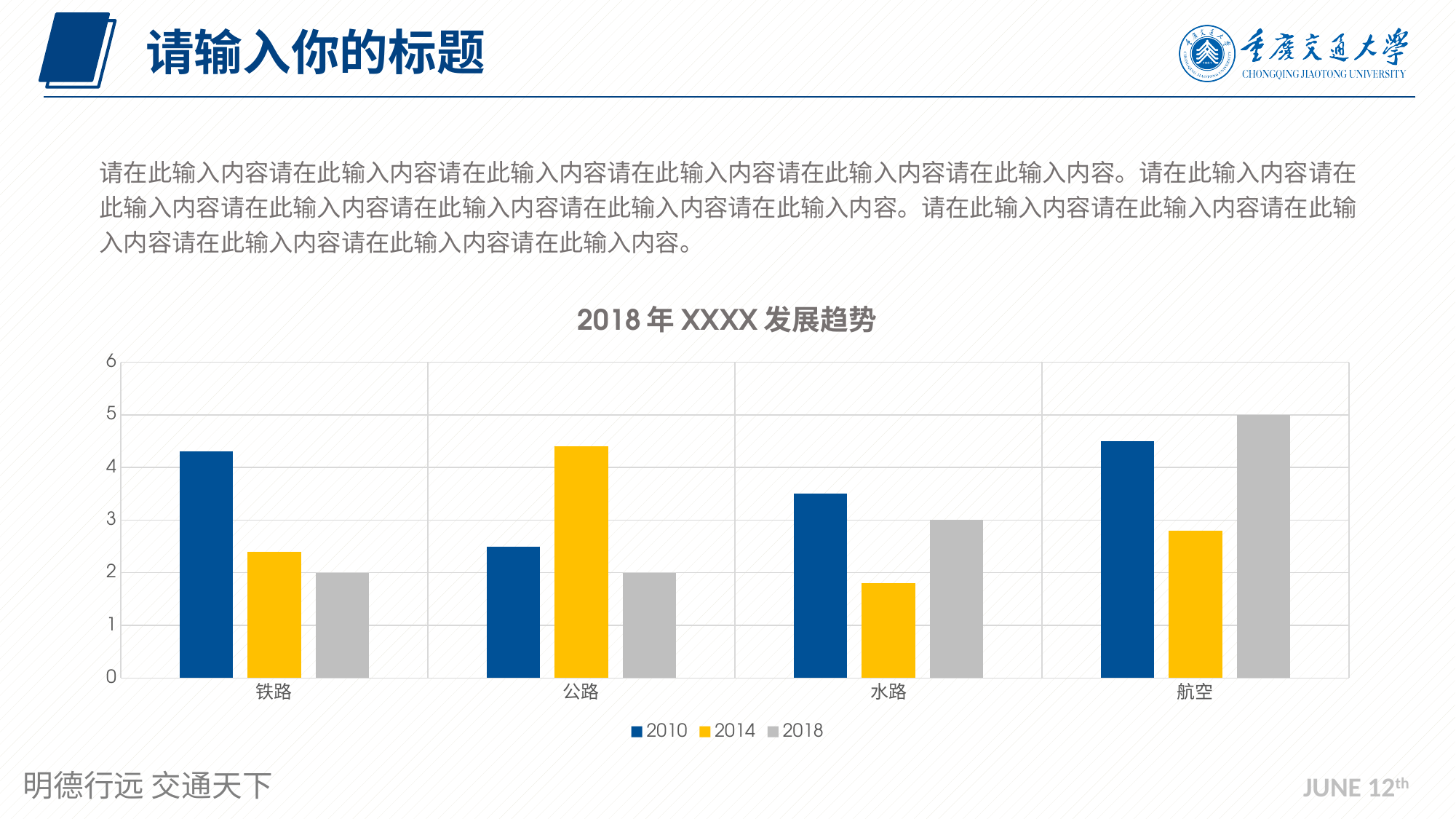

请输入你的标题
请在此输入内容请在此输入内容请在此输入内容请在此输入内容请在此输入内容请在此输入内容。请在此输入内容请在此输入内容请在此输入内容请在此输入内容请在此输入内容请在此输入内容。请在此输入内容请在此输入内容请在此输入内容请在此输入内容请在此输入内容请在此输入内容。

### Chart: 2018年XXXX发展趋势

| Category | 2010 | 2014 | 2018 |
|---|---|---|---|
| 铁路 | 4.3 | 2.4 | 2.0 |
| 公路 | 2.5 | 4.4 | 2.0 |
| 水路 | 3.5 | 1.8 | 3.0 |
| 航空 | 4.5 | 2.8 | 5.0 |
JUNE 12th